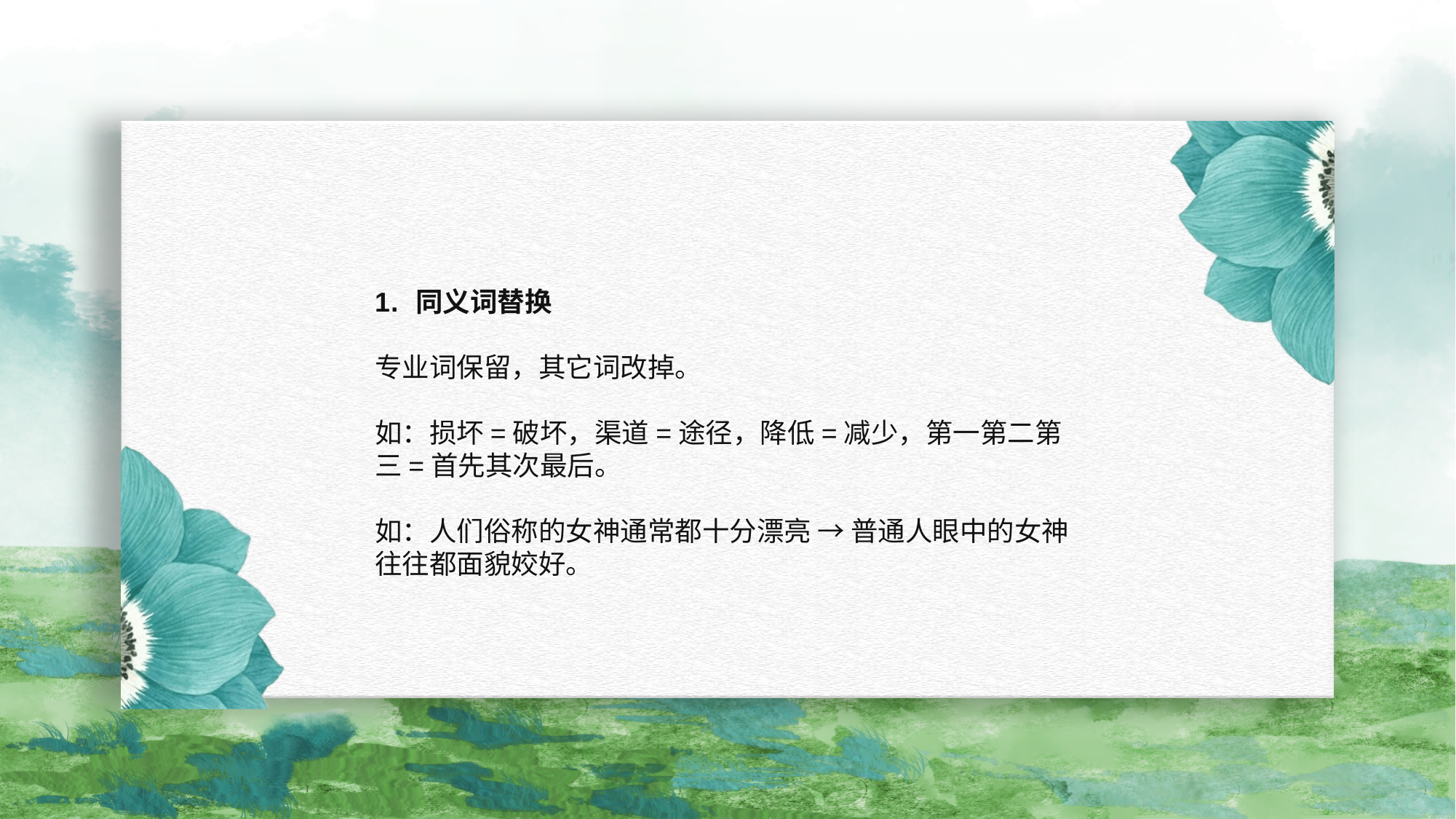

同义词替换

专业词保留，其它词改掉。

如：损坏=破坏，渠道=途径，降低=减少，第一第二第三=首先其次最后。

如：人们俗称的女神通常都十分漂亮 → 普通人眼中的女神往往都面貌姣好。